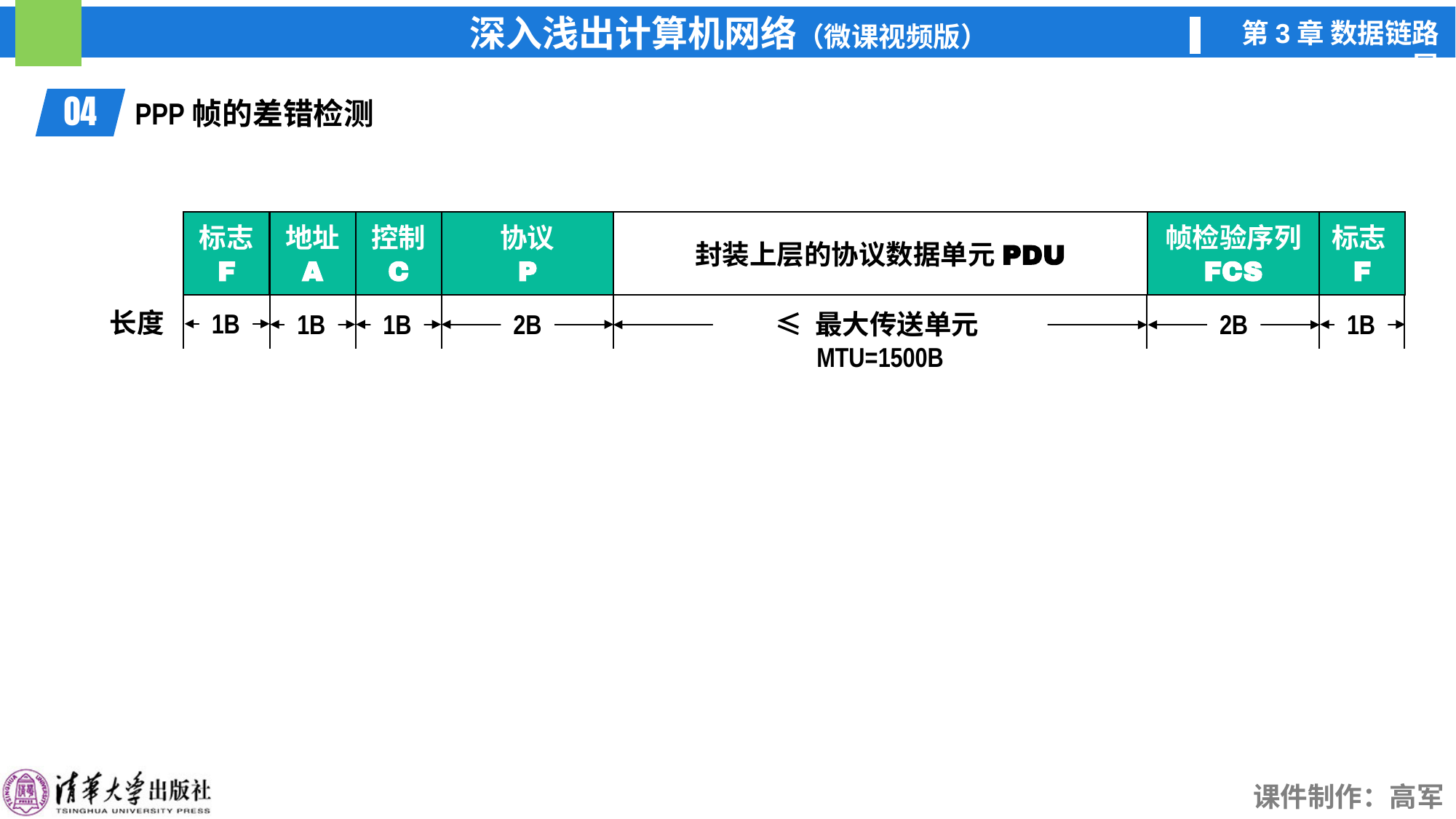

04
PPP帧的差错检测
标志
F
地址
A
控制
C
协议
P
封装上层的协议数据单元PDU
帧检验序列
FCS
标志F
长度
1B
1B
1B
≤ 最大传送单元MTU=1500B
1B
2B
2B